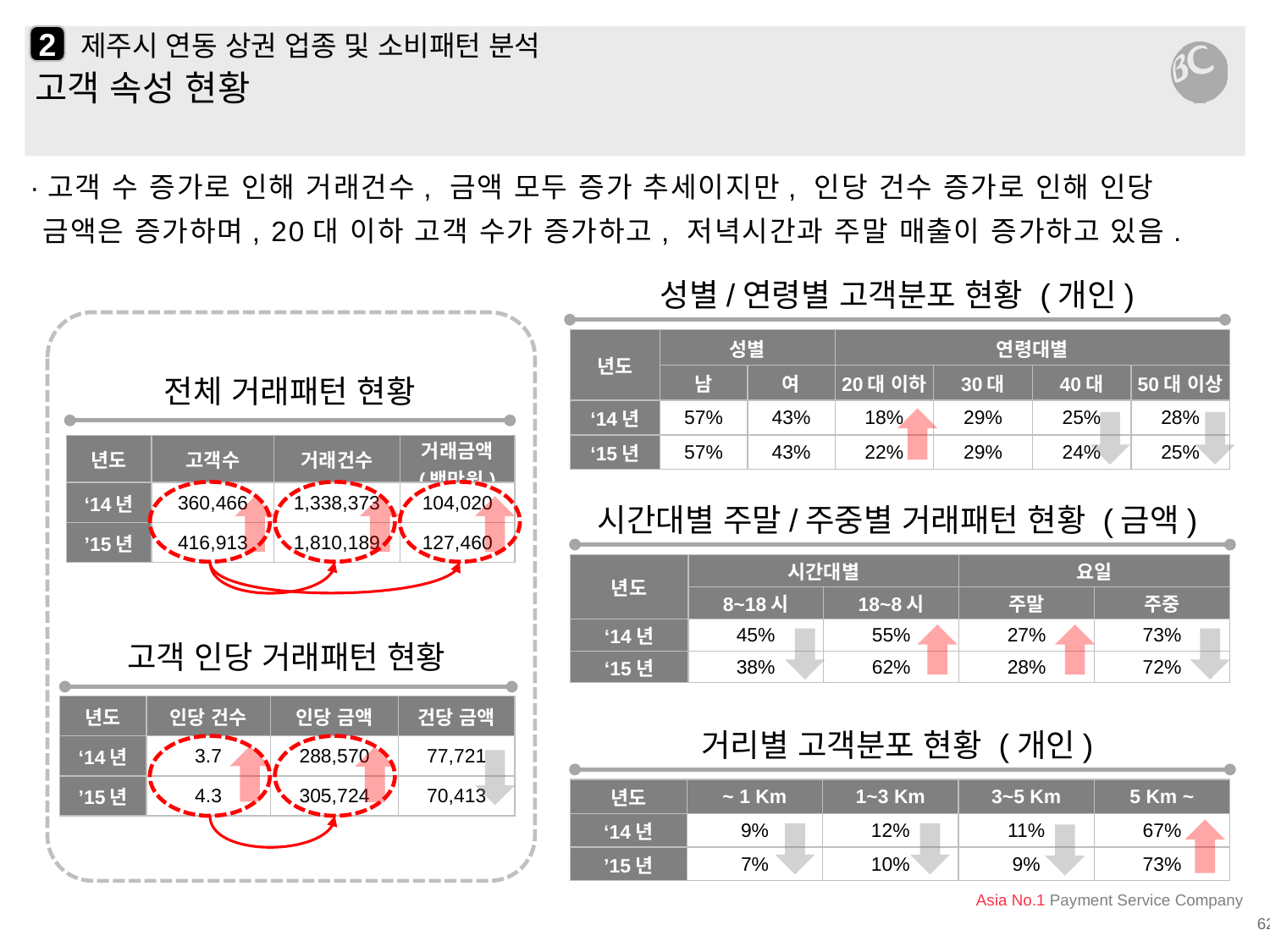

2
# 제주시 연동 상권 업종 및 소비패턴 분석
고객 속성 현황
·고객 수 증가로 인해 거래건수, 금액 모두 증가 추세이지만, 인당 건수 증가로 인해 인당 금액은 증가하며, 20대 이하 고객 수가 증가하고, 저녁시간과 주말 매출이 증가하고 있음.
성별/연령별 고객분포 현황 (개인)

| 년도 | 성별 |  | 연령대별 |  |  |  |
| --- | --- | --- | --- | --- | --- | --- |
|  | 남 | 여 | 20대 이하 | 30대 | 40대 | 50대 이상 |
| ‘14년 | 57% | 43% | 18% | 29% | 25% | 28% |
| ‘15년 | 57% | 43% | 22% | 29% | 24% | 25% |
전체 거래패턴 현황

| 년도 | 고객수 | 거래건수 | 거래금액 (백만원) |
| --- | --- | --- | --- |
| ‘14년 | 360,466 | 1,338,373 | 104,020 |
| ’15년 | 416,913 | 1,810,189 | 127,460 |

시간대별 주말/주중별 거래패턴 현황 (금액)
| 년도 | 시간대별 |  | 요일 |  |
| --- | --- | --- | --- | --- |
|  | 8~18시 | 18~8시 | 주말 | 주중 |
| ‘14년 | 45% | 55% | 27% | 73% |
| ‘15년 | 38% | 62% | 28% | 72% |

고객 인당 거래패턴 현황
| 년도 | 인당 건수 | 인당 금액 | 건당 금액 |
| --- | --- | --- | --- |
| ‘14년 | 3.7 | 288,570 | 77,721 |
| ’15년 | 4.3 | 305,724 | 70,413 |
거리별 고객분포 현황 (개인)

| 년도 | ~ 1 Km | 1~3 Km | 3~5 Km | 5 Km ~ |
| --- | --- | --- | --- | --- |
| ‘14년 | 9% | 12% | 11% | 67% |
| ’15년 | 7% | 10% | 9% | 73% |